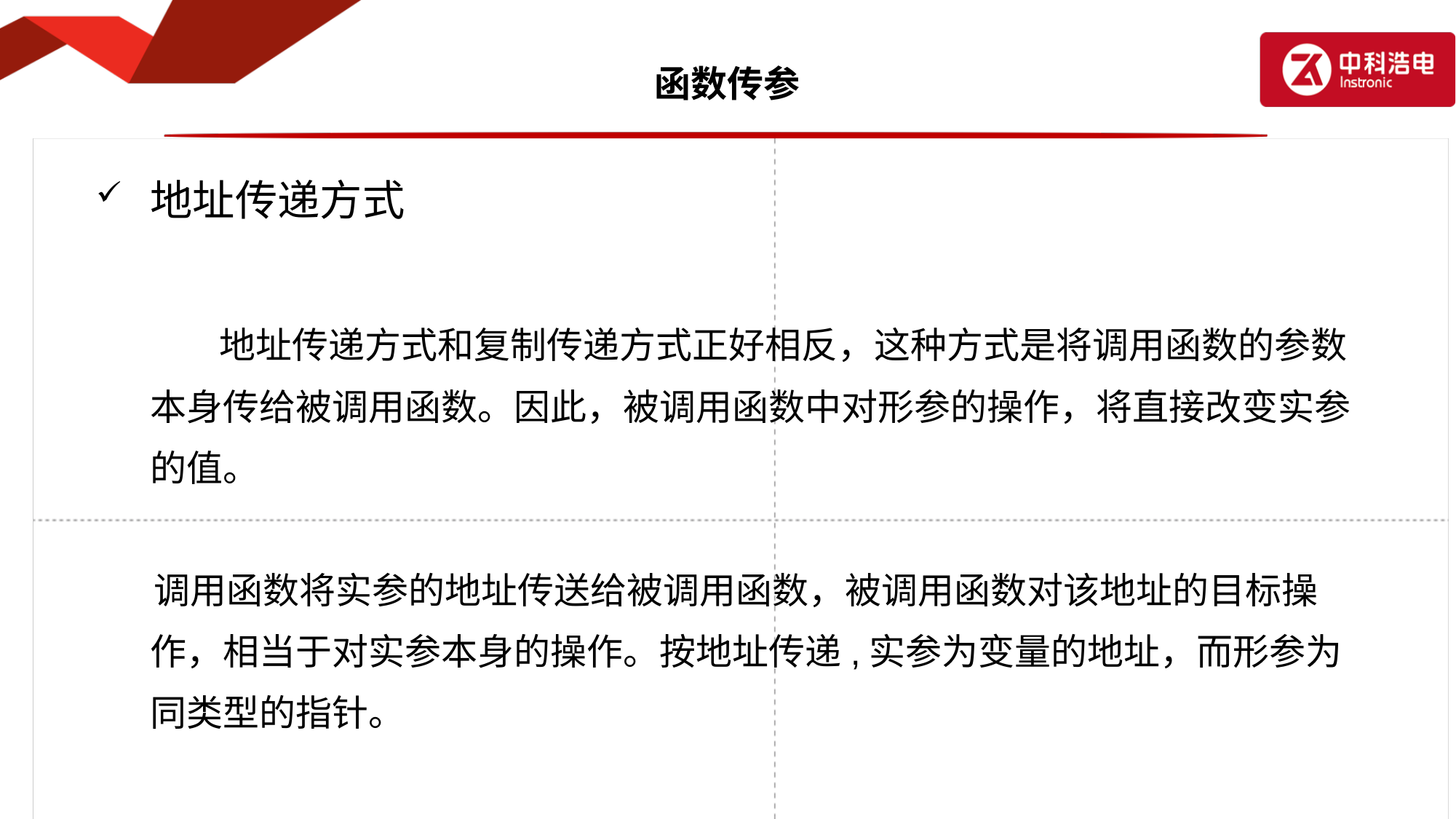

# 函数传参
地址传递方式

            地址传递方式和复制传递方式正好相反，这种方式是将调用函数的参数本身传给被调用函数。因此，被调用函数中对形参的操作，将直接改变实参的值。

      调用函数将实参的地址传送给被调用函数，被调用函数对该地址的目标操作，相当于对实参本身的操作。按地址传递,实参为变量的地址，而形参为同类型的指针。